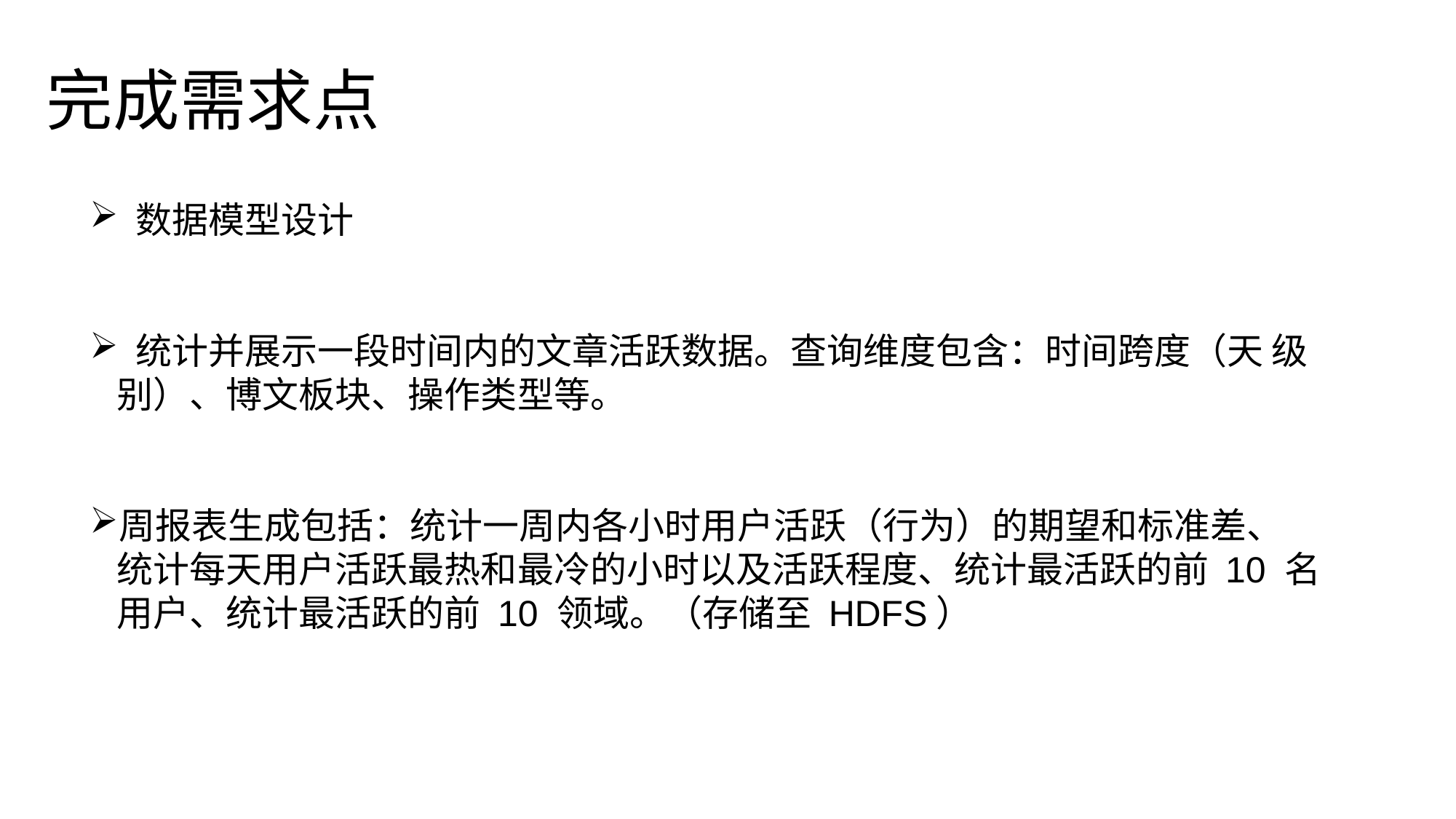

# 完成需求点
 数据模型设计

 统计并展示一段时间内的文章活跃数据。查询维度包含：时间跨度（天 级别）、博文板块、操作类型等。

周报表生成包括：统计一周内各小时用户活跃（行为）的期望和标准差、 统计每天用户活跃最热和最冷的小时以及活跃程度、统计最活跃的前 10 名用户、统计最活跃的前 10 领域。（存储至 HDFS）